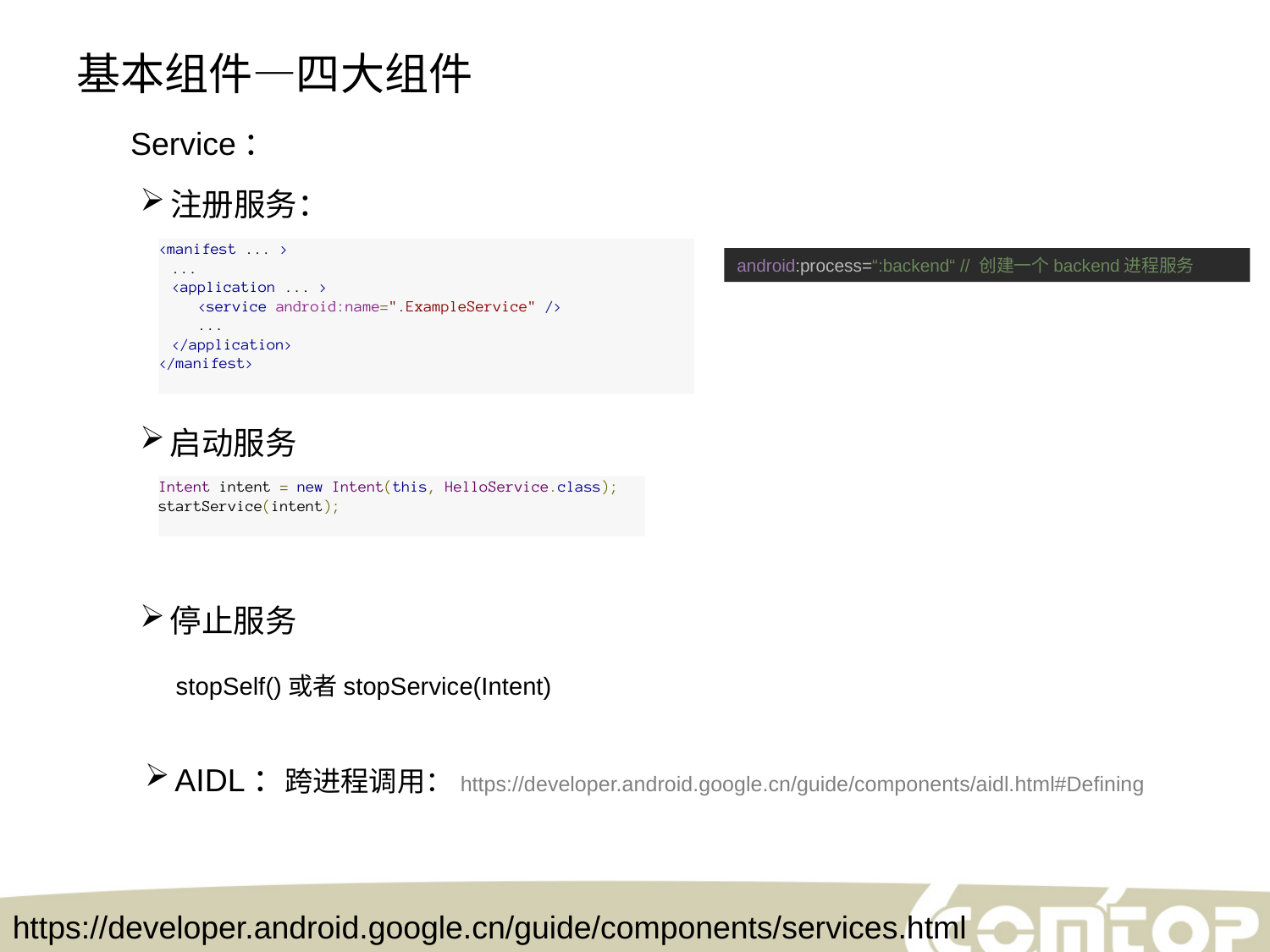

基本组件—四大组件
Service：
注册服务：
<manifest ... >
  ...
  <application ... >
      <service android:name=".ExampleService" />
      ...
  </application>
</manifest>
android:process=“:backend“ // 创建一个backend进程服务
启动服务
Intent intent = new Intent(this, HelloService.class);
startService(intent);
停止服务
stopSelf()或者stopService(Intent)
AIDL：跨进程调用：https://developer.android.google.cn/guide/components/aidl.html#Defining
https://developer.android.google.cn/guide/components/services.html